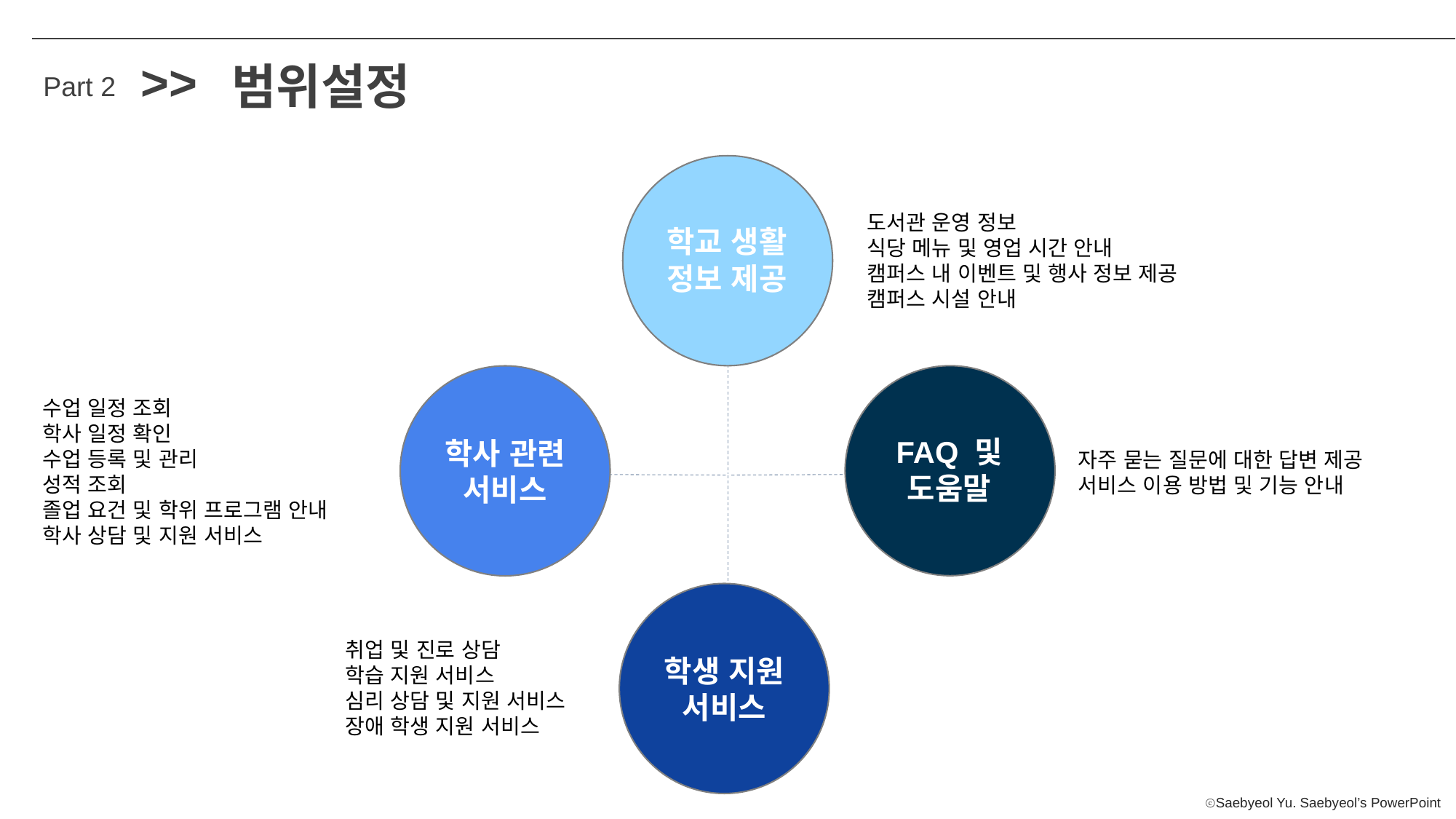

>>
범위설정
Part 2

도서관 운영 정보
식당 메뉴 및 영업 시간 안내
캠퍼스 내 이벤트 및 행사 정보 제공
캠퍼스 시설 안내
학교 생활
정보 제공

수업 일정 조회
학사 일정 확인
수업 등록 및 관리
성적 조회
졸업 요건 및 학위 프로그램 안내
학사 상담 및 지원 서비스
FAQ 및
도움말
학사 관련
서비스
자주 묻는 질문에 대한 답변 제공
서비스 이용 방법 및 기능 안내

취업 및 진로 상담
학습 지원 서비스
심리 상담 및 지원 서비스
장애 학생 지원 서비스
학생 지원
서비스